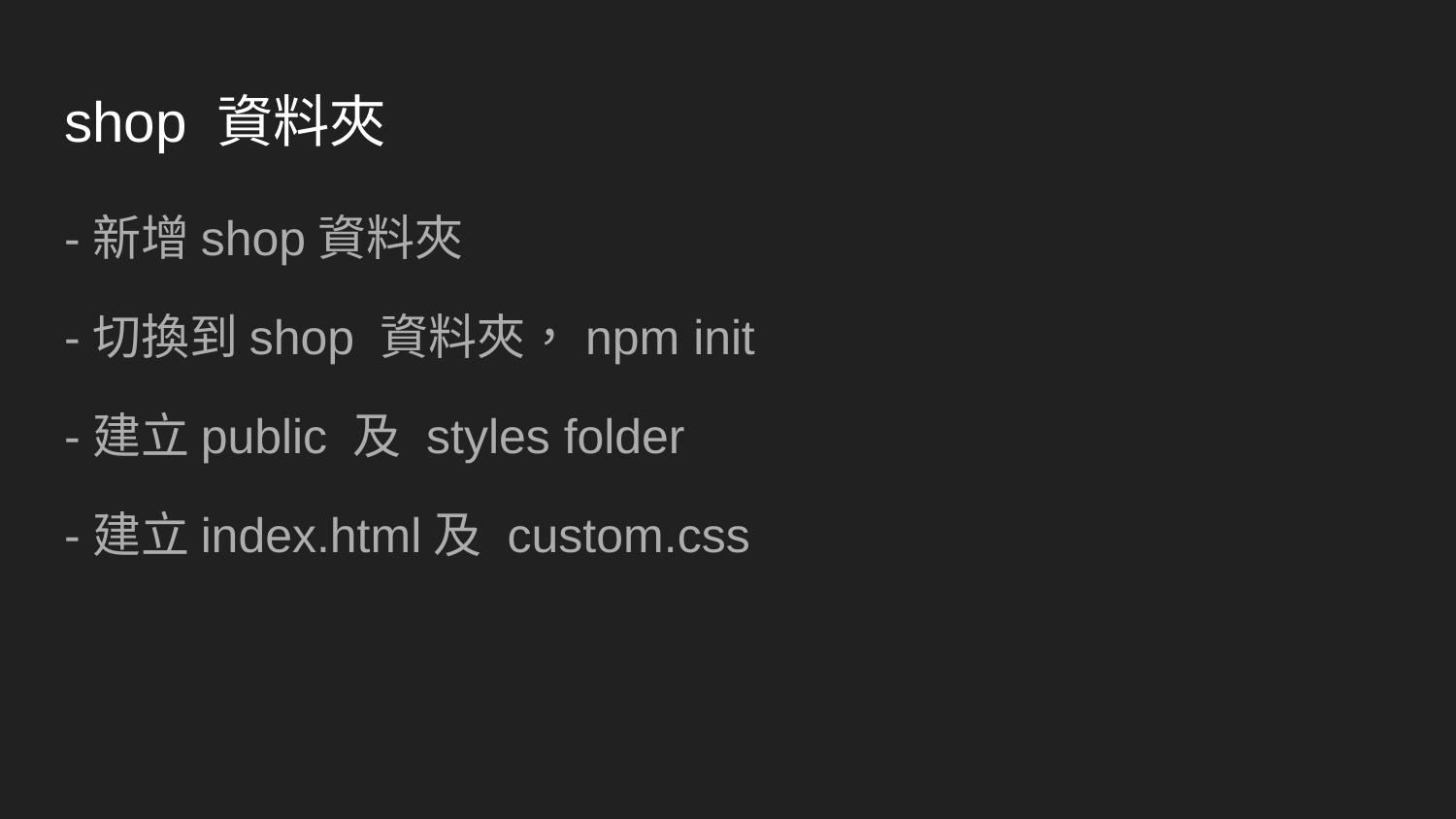

# shop 資料夾
-新增shop資料夾
-切換到shop 資料夾，npm init
-建立public 及 styles folder
-建立index.html及 custom.css